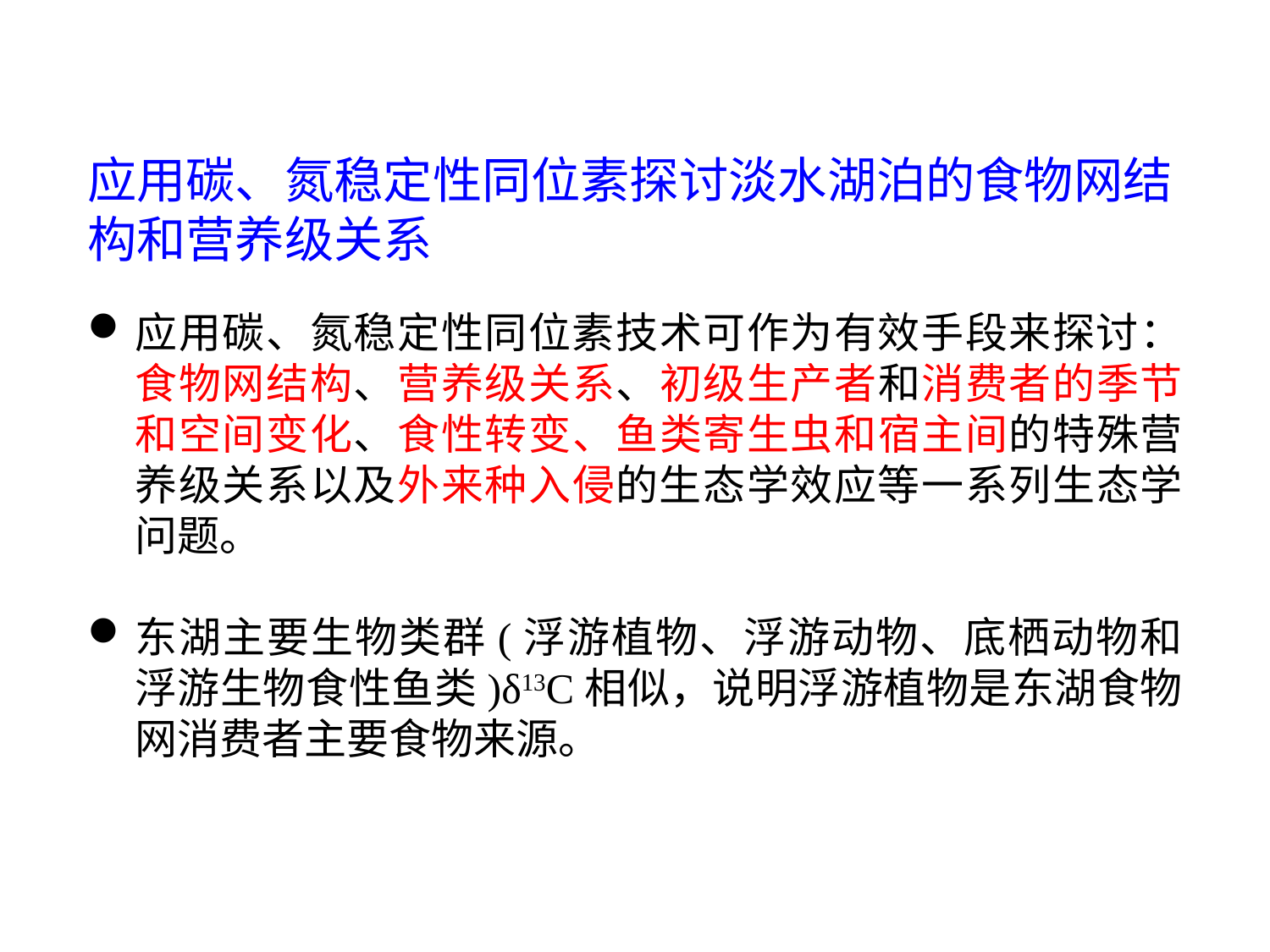

应用碳、氮稳定性同位素探讨淡水湖泊的食物网结构和营养级关系

应用碳、氮稳定性同位素技术可作为有效手段来探讨：食物网结构、营养级关系、初级生产者和消费者的季节和空间变化、食性转变、鱼类寄生虫和宿主间的特殊营养级关系以及外来种入侵的生态学效应等一系列生态学问题。

东湖主要生物类群(浮游植物、浮游动物、底栖动物和浮游生物食性鱼类)δ13C相似，说明浮游植物是东湖食物网消费者主要食物来源。